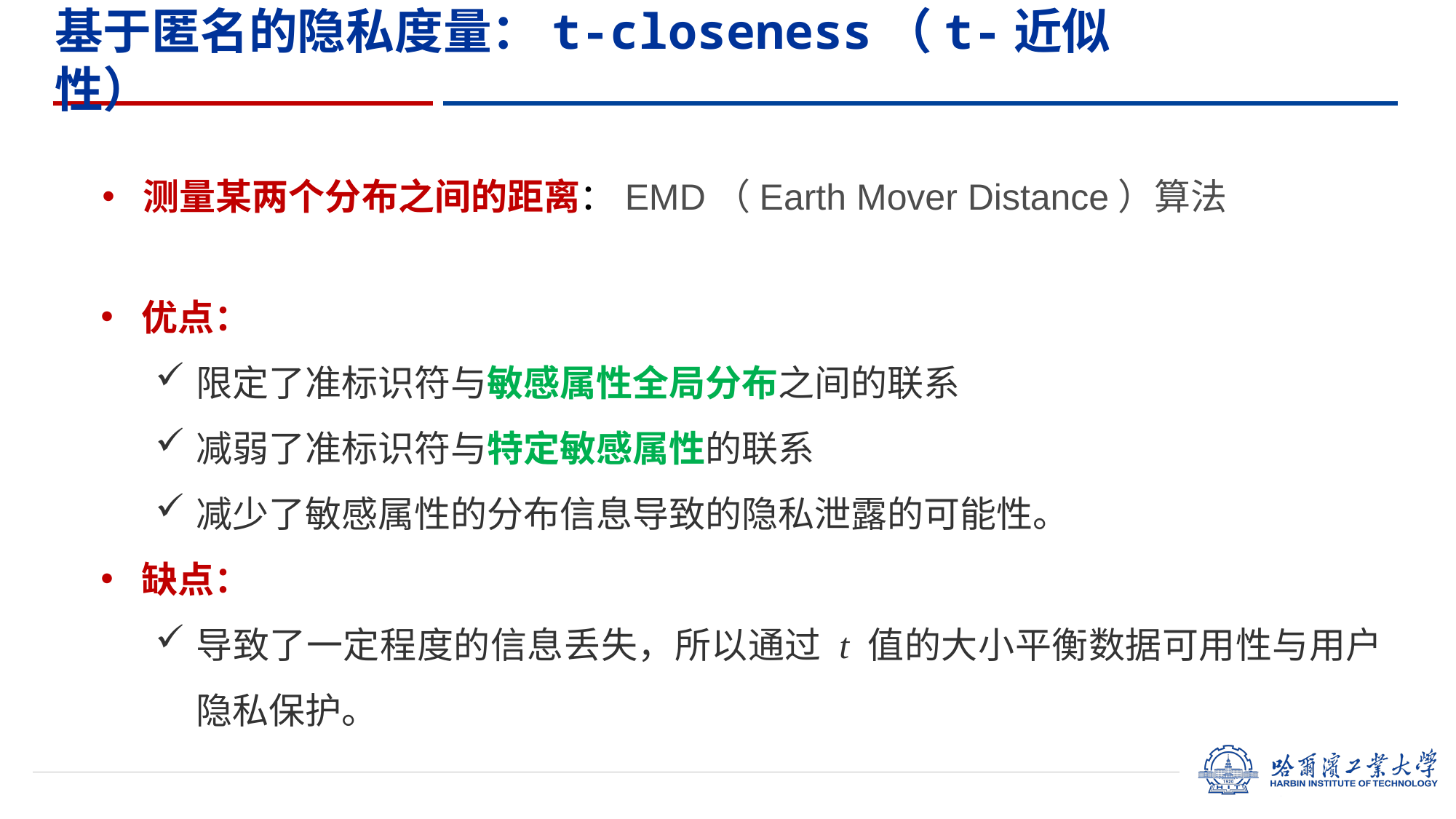

基于匿名的隐私度量：t-closeness（t-近似性）
测量某两个分布之间的距离：EMD（Earth Mover Distance）算法
优点：
限定了准标识符与敏感属性全局分布之间的联系
减弱了准标识符与特定敏感属性的联系
减少了敏感属性的分布信息导致的隐私泄露的可能性。
缺点：
导致了一定程度的信息丢失，所以通过 t 值的大小平衡数据可用性与用户隐私保护。